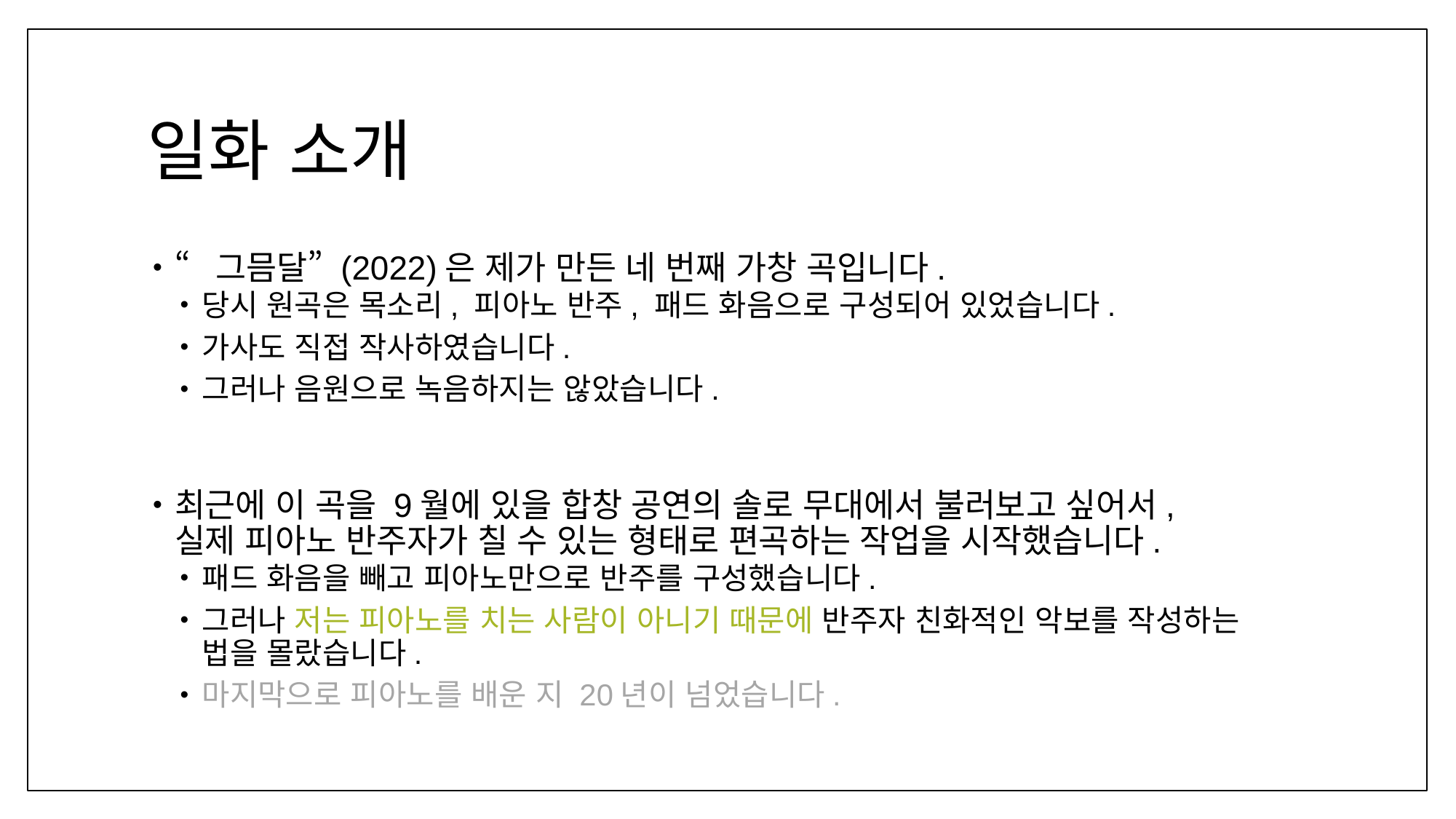

# 일화 소개
“그믐달” (2022)은 제가 만든 네 번째 가창 곡입니다.
당시 원곡은 목소리, 피아노 반주, 패드 화음으로 구성되어 있었습니다.
가사도 직접 작사하였습니다.
그러나 음원으로 녹음하지는 않았습니다.

최근에 이 곡을 9월에 있을 합창 공연의 솔로 무대에서 불러보고 싶어서,
실제 피아노 반주자가 칠 수 있는 형태로 편곡하는 작업을 시작했습니다.
패드 화음을 빼고 피아노만으로 반주를 구성했습니다.
그러나 저는 피아노를 치는 사람이 아니기 때문에 반주자 친화적인 악보를 작성하는 법을 몰랐습니다.
마지막으로 피아노를 배운 지 20년이 넘었습니다.